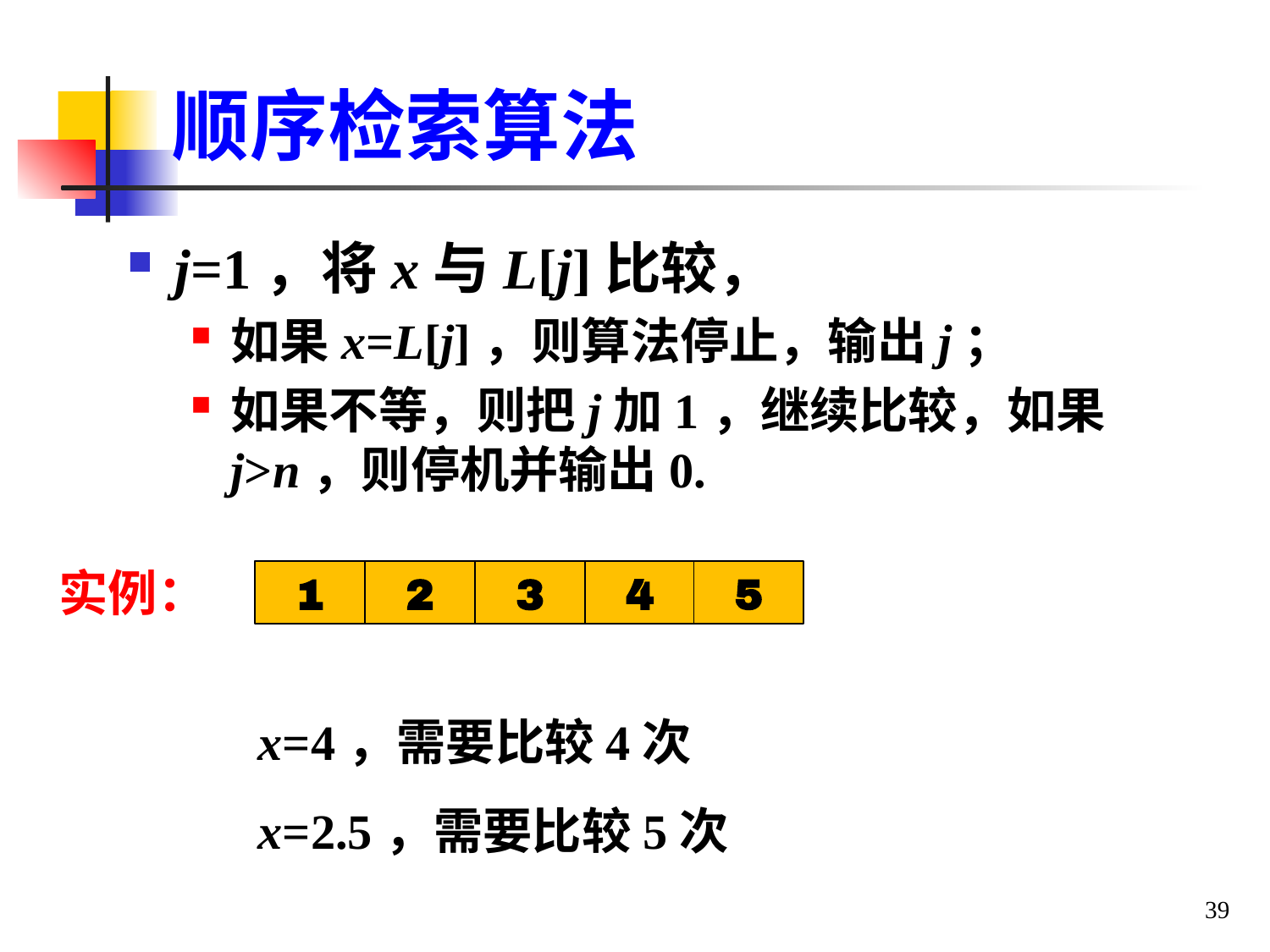

# 顺序检索算法
j=1，将x与L[j]比较，
如果x=L[j]，则算法停止，输出j；
如果不等，则把j加1，继续比较，如果j>n，则停机并输出0.
实例：
5
1
2
3
4
x=4，需要比较4次
x=2.5，需要比较5次
39